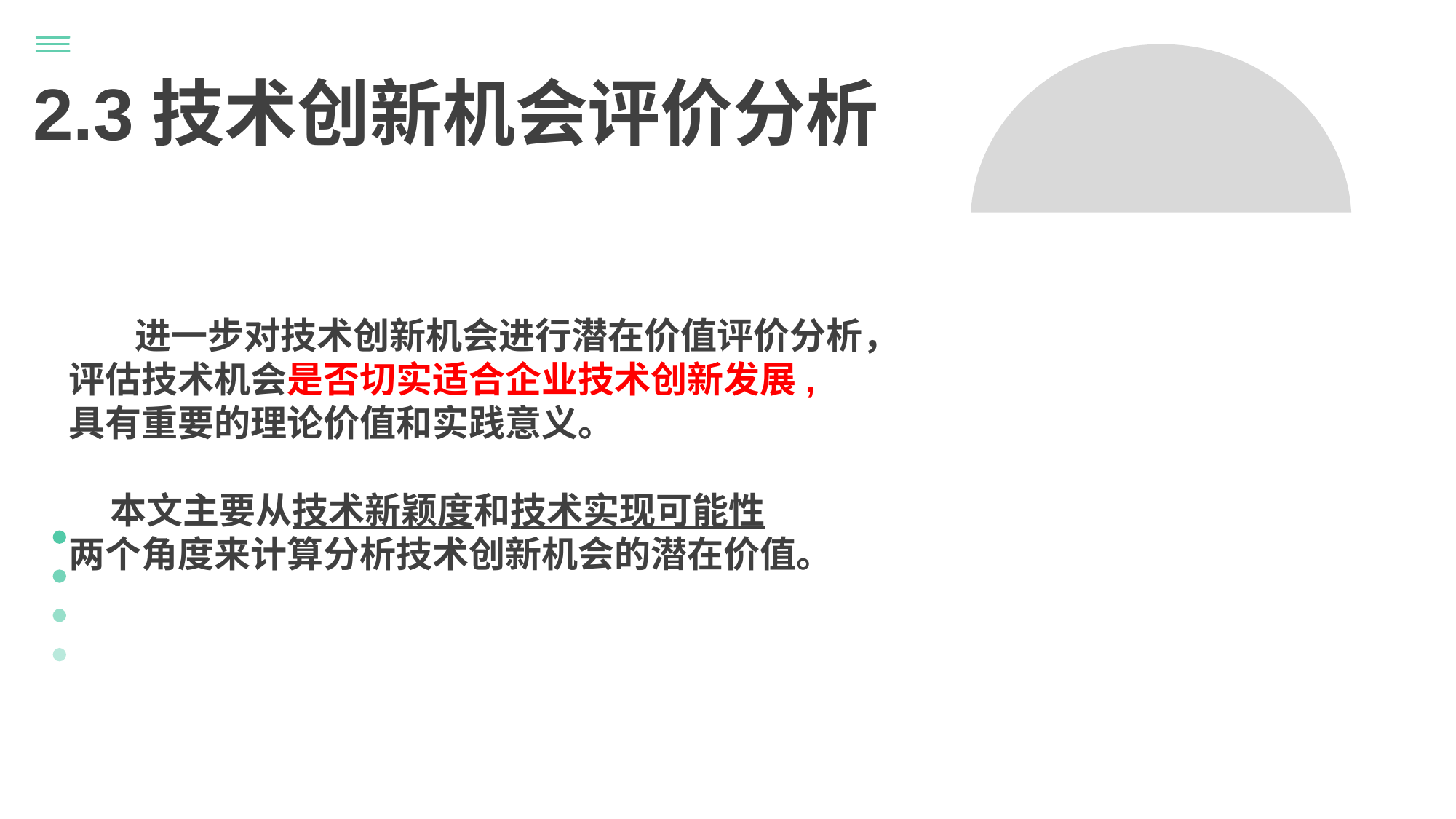

2.3技术创新机会评价分析
       进一步对技术创新机会进行潜在价值评价分析，
评估技术机会是否切实适合企业技术创新发展,
具有重要的理论价值和实践意义。

    本文主要从技术新颖度和技术实现可能性
两个角度来计算分析技术创新机会的潜在价值。